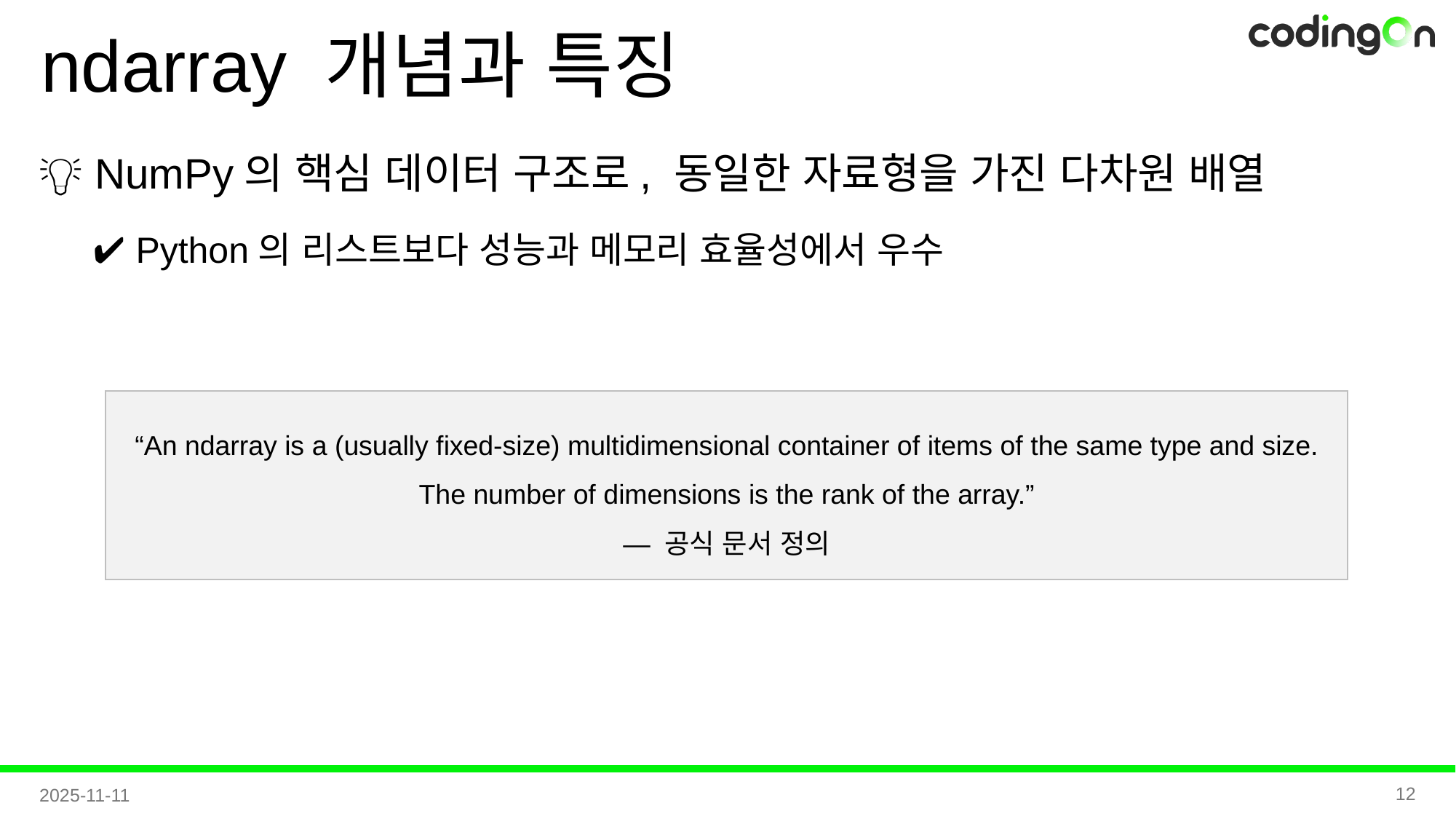

# ndarray 개념과 특징
💡 NumPy의 핵심 데이터 구조로, 동일한 자료형을 가진 다차원 배열
✔️ Python의 리스트보다 성능과 메모리 효율성에서 우수
“An ndarray is a (usually fixed-size) multidimensional container of items of the same type and size. The number of dimensions is the rank of the array.”
— 공식 문서 정의
12
2025-11-11